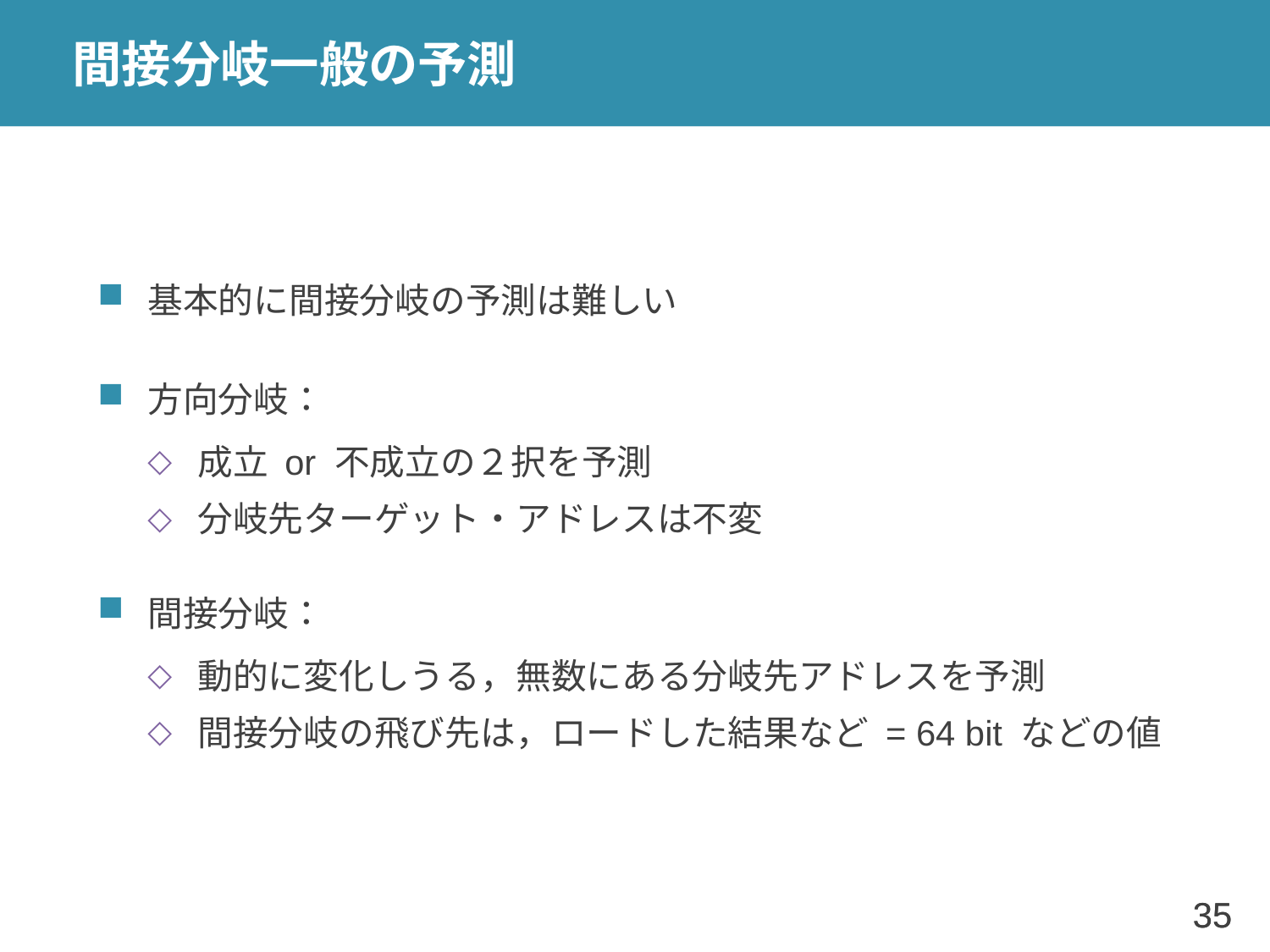

# 間接分岐一般の予測
基本的に間接分岐の予測は難しい
方向分岐：
成立 or 不成立の２択を予測
分岐先ターゲット・アドレスは不変
間接分岐：
動的に変化しうる，無数にある分岐先アドレスを予測
間接分岐の飛び先は，ロードした結果など = 64 bit などの値